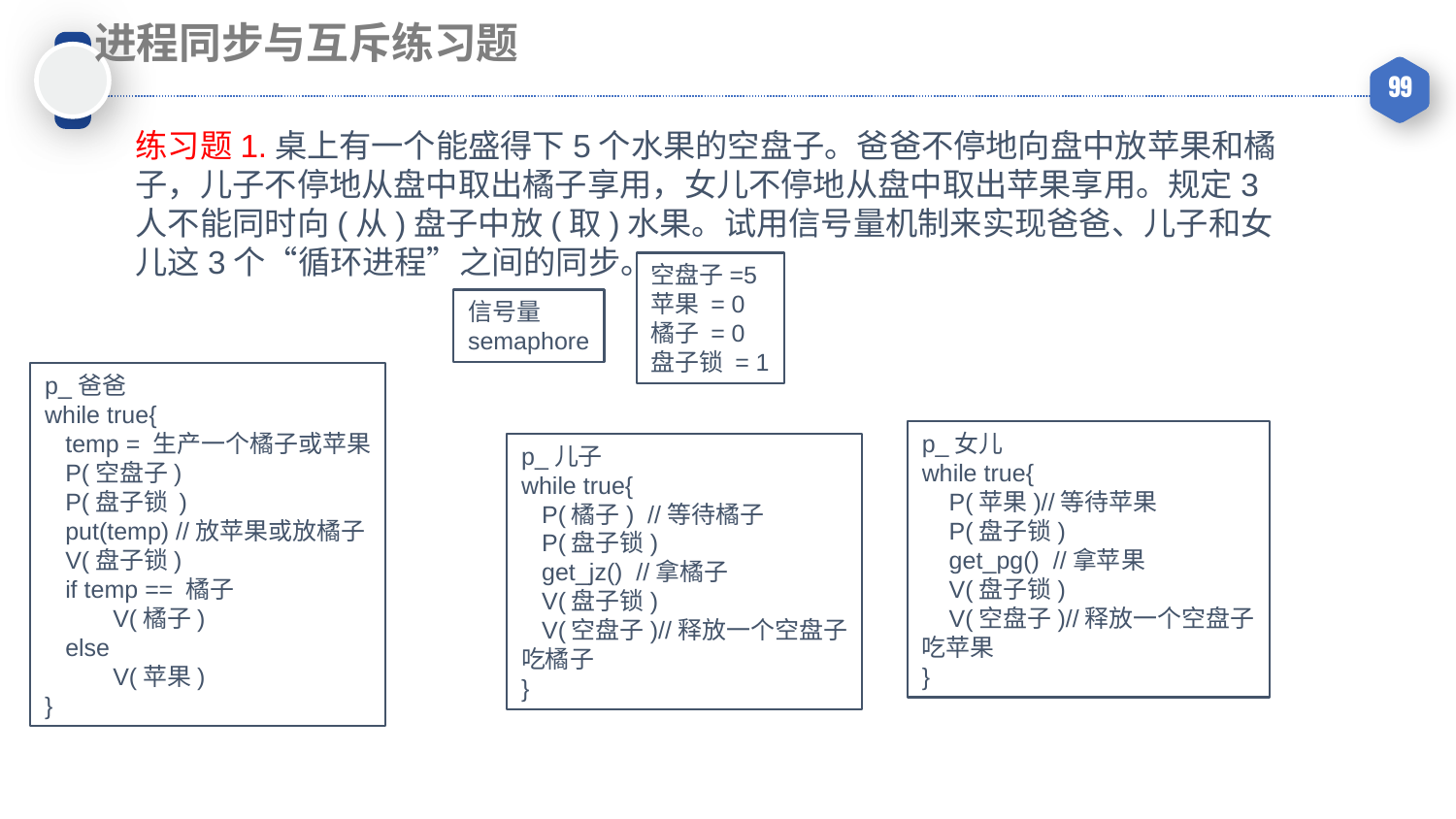

进程同步与互斥练习题
练习题1.桌上有一个能盛得下5个水果的空盘子。爸爸不停地向盘中放苹果和橘子，儿子不停地从盘中取出橘子享用，女儿不停地从盘中取出苹果享用。规定3人不能同时向(从)盘子中放(取)水果。试用信号量机制来实现爸爸、儿子和女儿这3个“循环进程”之间的同步。
空盘子=5
苹果 = 0
橘子 = 0
盘子锁 = 1
信号量
semaphore
p_爸爸
while true{
   temp = 生产一个橘子或苹果
   P(空盘子)
   P(盘子锁 )
   put(temp) //放苹果或放橘子
   V(盘子锁)
   if temp == 橘子
          V(橘子)
   else
          V(苹果)
}
p_女儿
while true{
    P(苹果)//等待苹果
    P(盘子锁)
    get_pg()  //拿苹果
    V(盘子锁)
    V(空盘子)//释放一个空盘子
吃苹果
}
p_儿子
while true{
   P(橘子)  //等待橘子
   P(盘子锁)
   get_jz()  //拿橘子
   V(盘子锁)
   V(空盘子)//释放一个空盘子
吃橘子
}